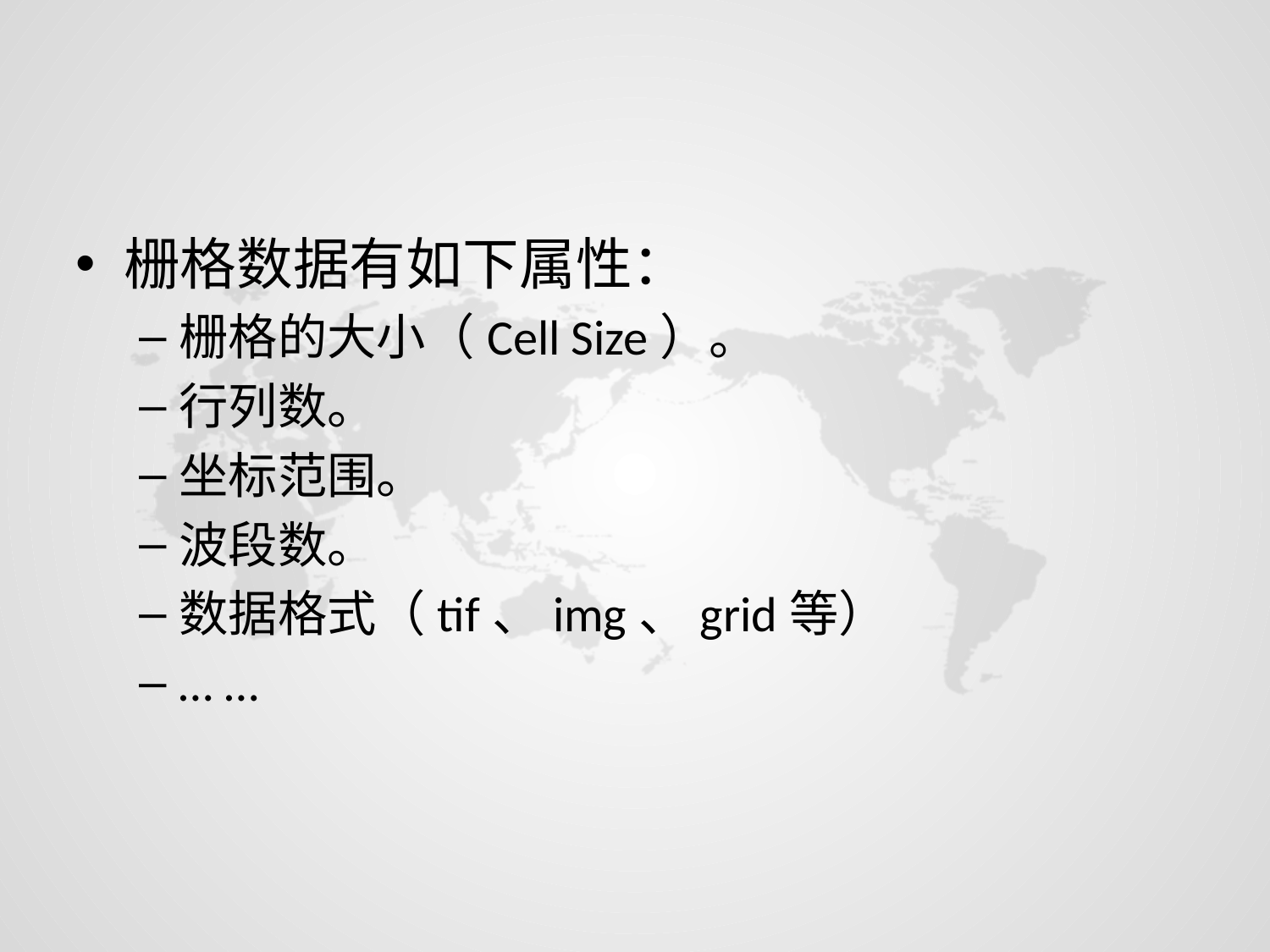

#
栅格数据有如下属性：
栅格的大小（Cell Size）。
行列数。
坐标范围。
波段数。
数据格式（tif、img、grid等）
… …